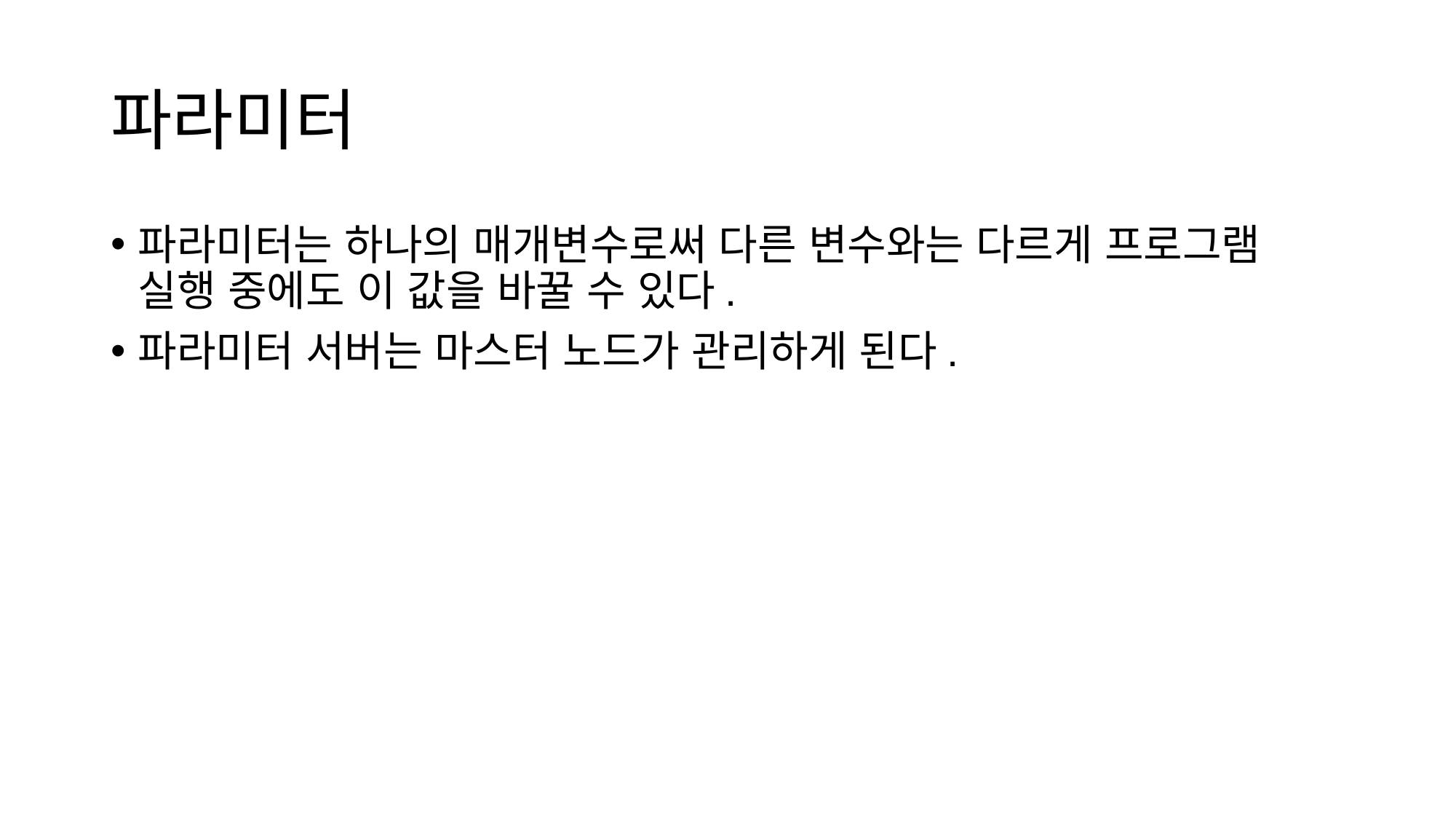

# 파라미터
파라미터는 하나의 매개변수로써 다른 변수와는 다르게 프로그램 실행 중에도 이 값을 바꿀 수 있다.
파라미터 서버는 마스터 노드가 관리하게 된다.